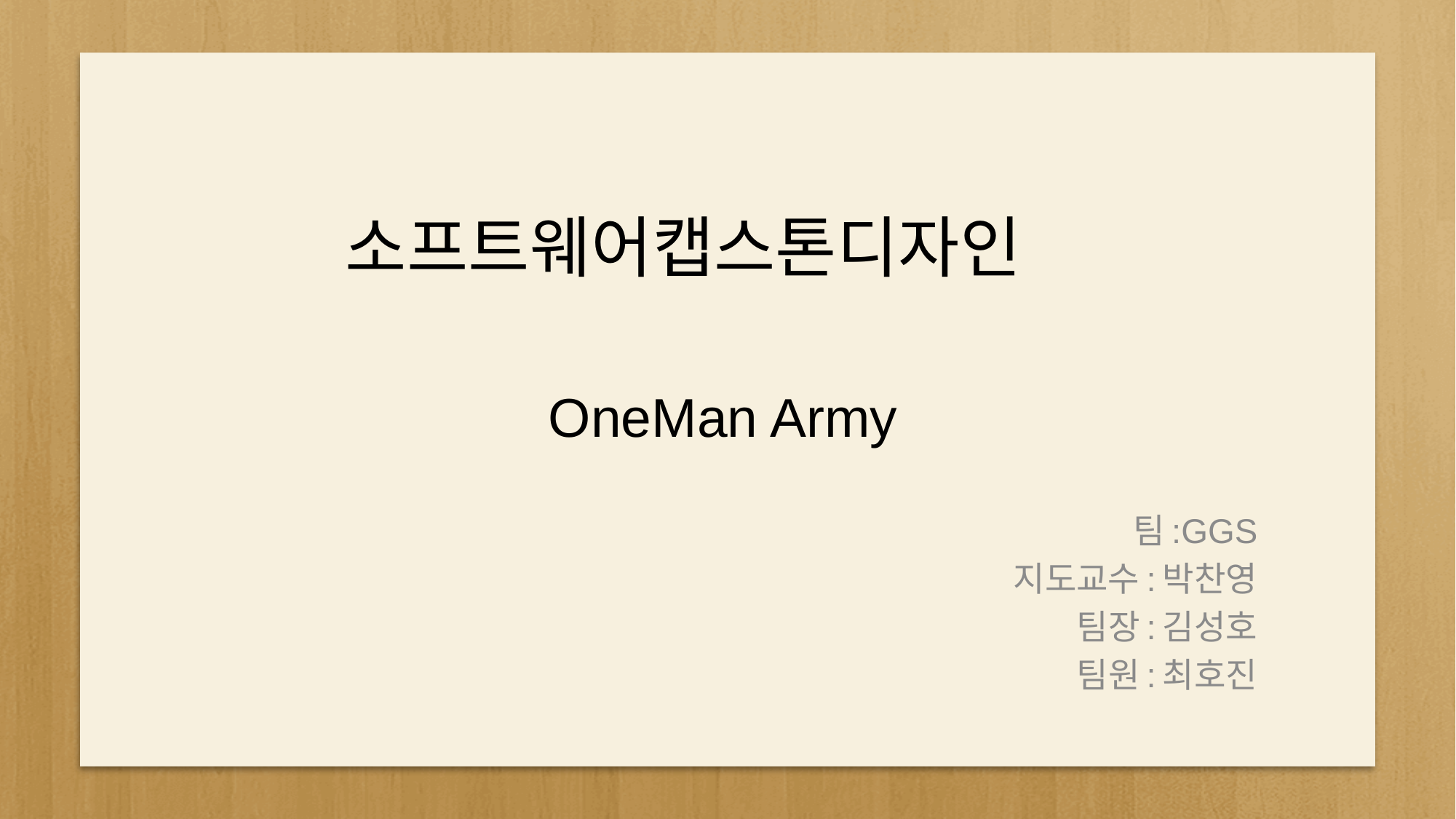

# 소프트웨어캡스톤디자인
OneMan Army
팀:GGS
지도교수:박찬영
팀장:김성호
 팀원:최호진